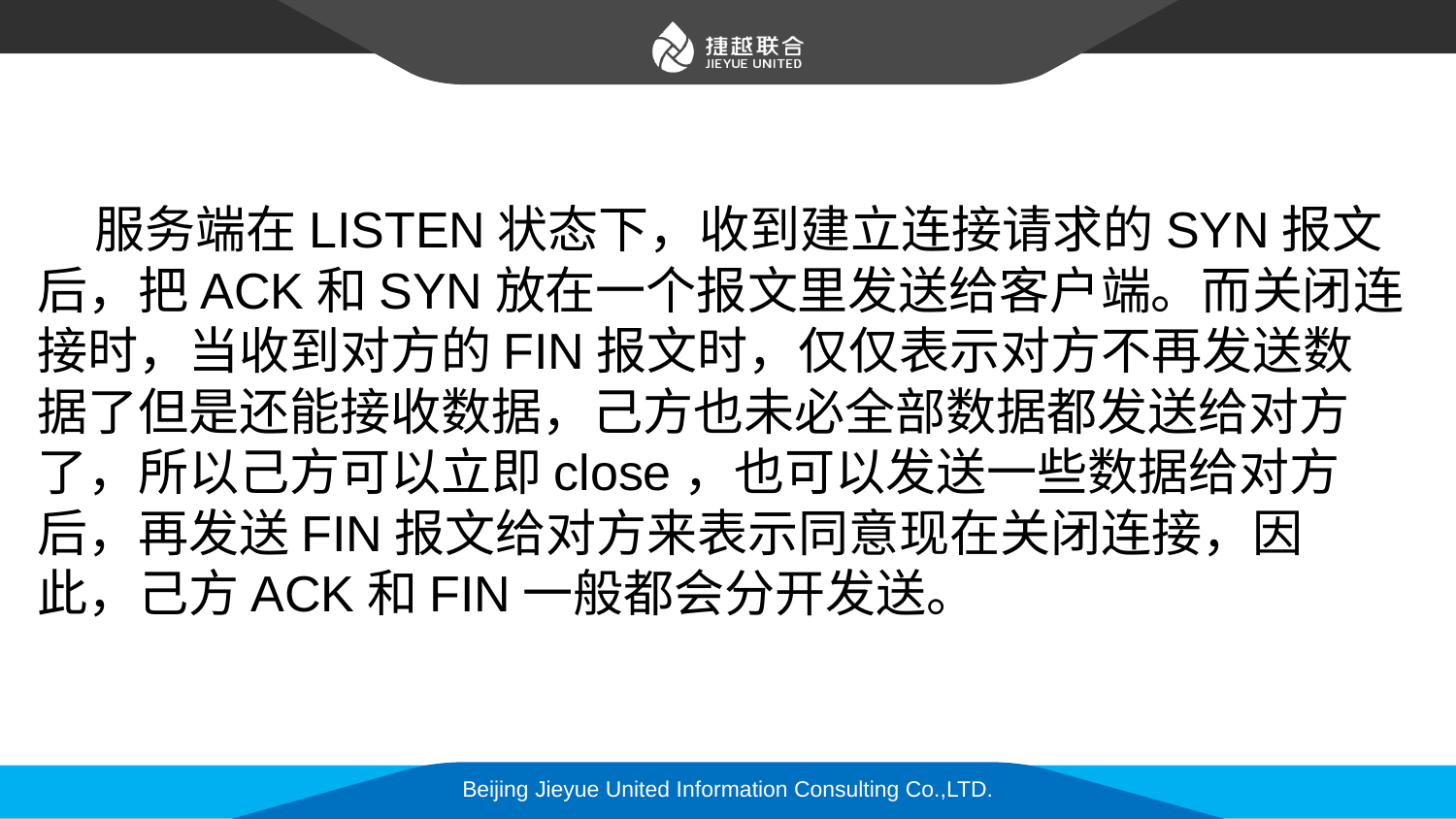

服务端在LISTEN状态下，收到建立连接请求的SYN报文后，把ACK和SYN放在一个报文里发送给客户端。而关闭连接时，当收到对方的FIN报文时，仅仅表示对方不再发送数据了但是还能接收数据，己方也未必全部数据都发送给对方了，所以己方可以立即close，也可以发送一些数据给对方后，再发送FIN报文给对方来表示同意现在关闭连接，因此，己方ACK和FIN一般都会分开发送。